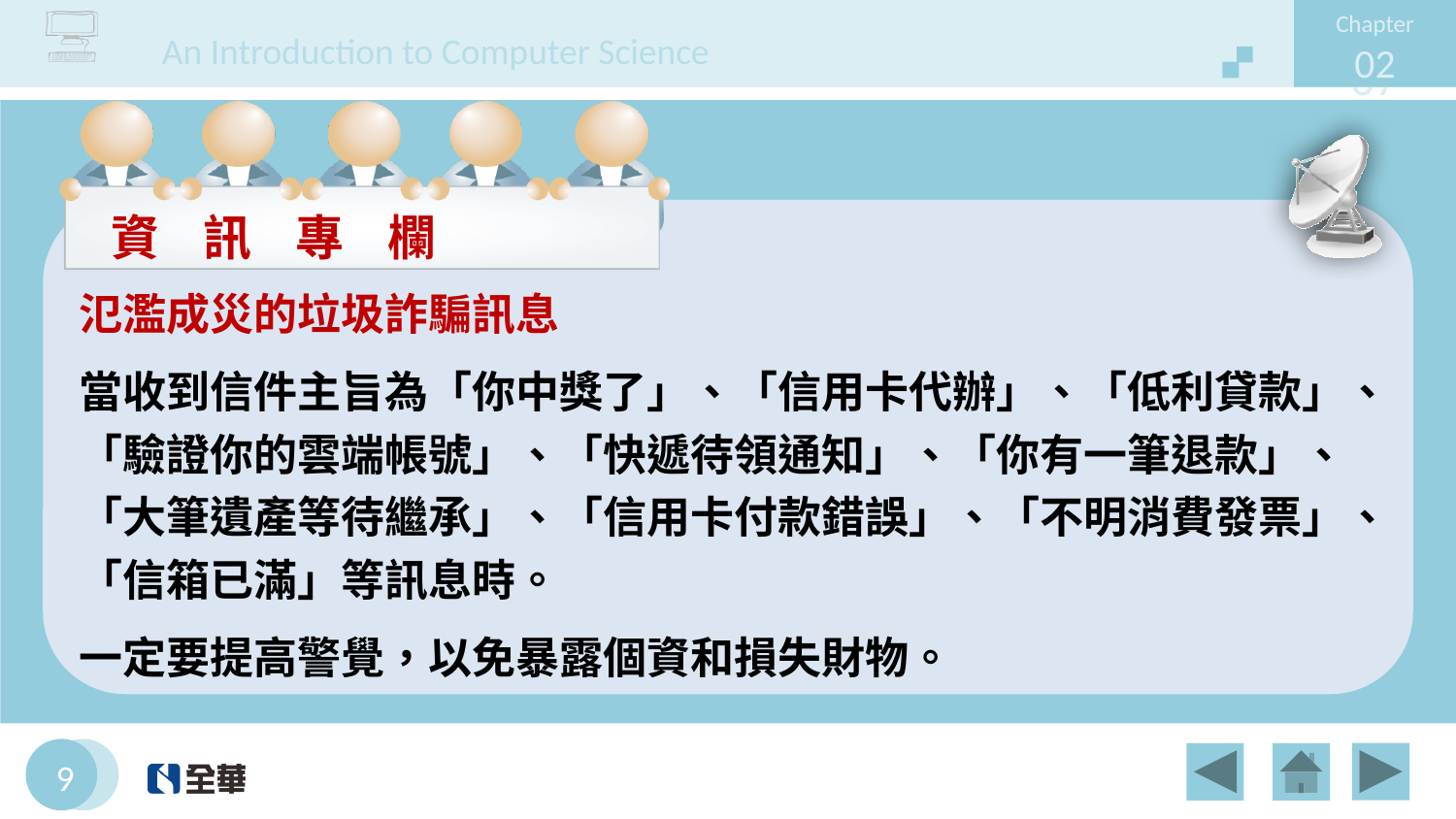

氾濫成災的垃圾詐騙訊息
當收到信件主旨為「你中獎了」、「信用卡代辦」、「低利貸款」、「驗證你的雲端帳號」、「快遞待領通知」、「你有一筆退款」、「大筆遺產等待繼承」、「信用卡付款錯誤」、「不明消費發票」、「信箱已滿」等訊息時。
一定要提高警覺，以免暴露個資和損失財物。